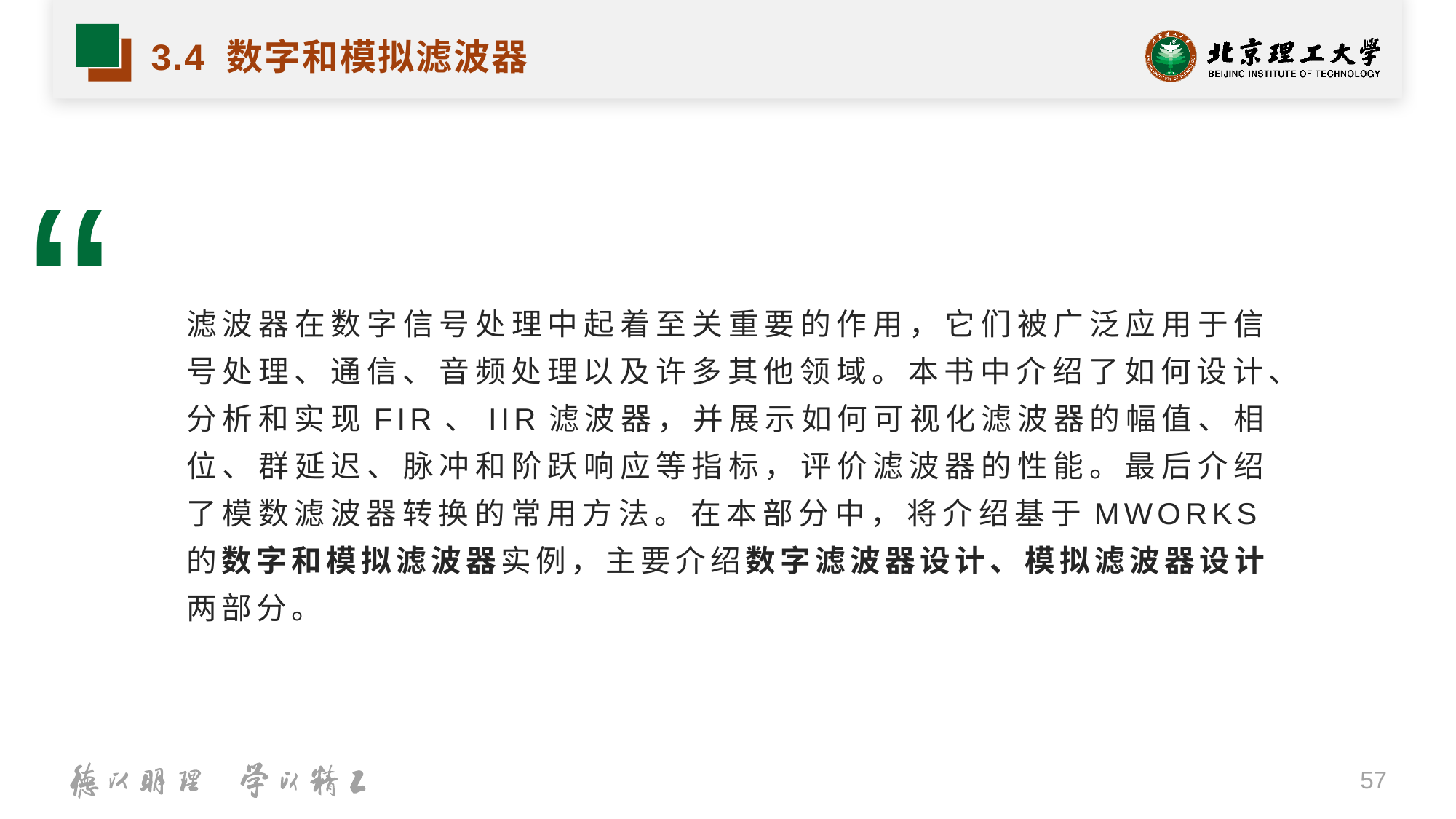

# 3.4 数字和模拟滤波器
“

滤波器在数字信号处理中起着至关重要的作用，它们被广泛应用于信号处理、通信、音频处理以及许多其他领域。本书中介绍了如何设计、分析和实现FIR、IIR滤波器，并展示如何可视化滤波器的幅值、相位、群延迟、脉冲和阶跃响应等指标，评价滤波器的性能。最后介绍了模数滤波器转换的常用方法。在本部分中，将介绍基于MWORKS的数字和模拟滤波器实例，主要介绍数字滤波器设计、模拟滤波器设计两部分。